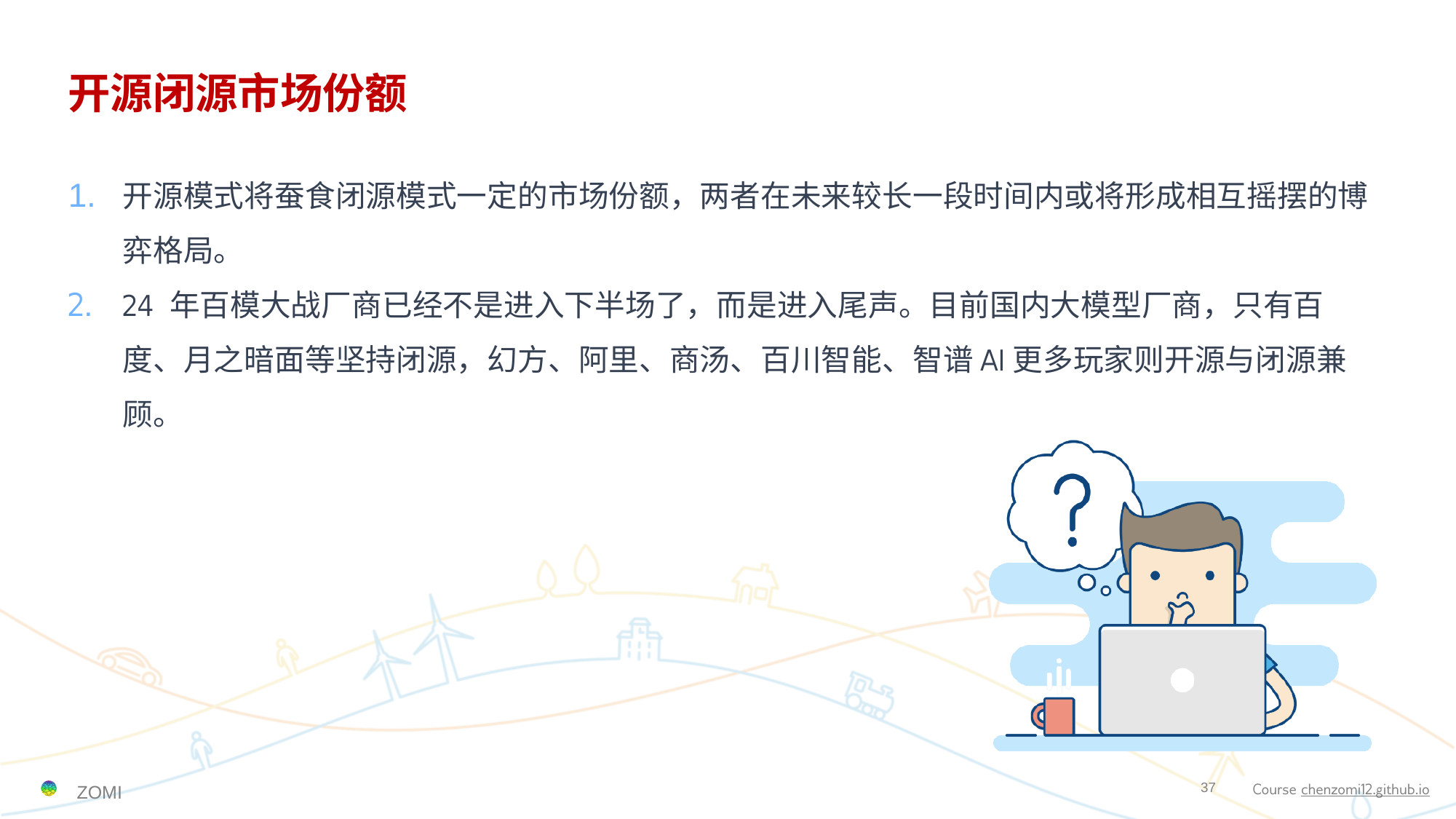

# 开源闭源市场份额
开源模式将蚕食闭源模式一定的市场份额，两者在未来较长一段时间内或将形成相互摇摆的博弈格局。
24 年百模大战厂商已经不是进入下半场了，而是进入尾声。目前国内大模型厂商，只有百度、月之暗面等坚持闭源，幻方、阿里、商汤、百川智能、智谱AI更多玩家则开源与闭源兼顾。